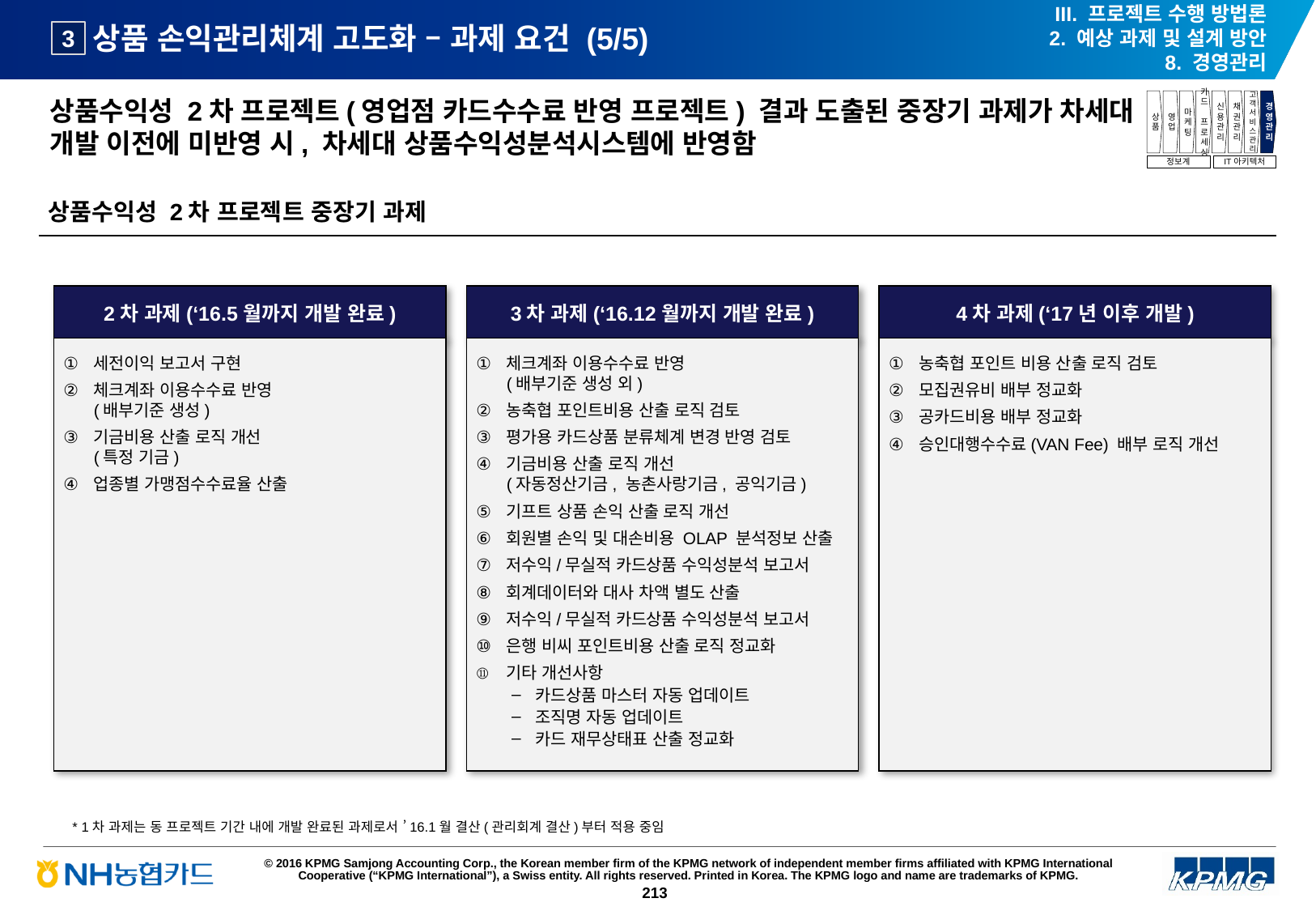

III. 프로젝트 수행 방법론
2. 예상 과제 및 설계 방안
8. 경영관리
# 상품 손익관리체계 고도화 – 과제 요건 (5/5)
3
상품수익성 2차 프로젝트(영업점 카드수수료 반영 프로젝트) 결과 도출된 중장기 과제가 차세대 개발 이전에 미반영 시, 차세대 상품수익성분석시스템에 반영함
상품
영업
마케팅
카드
프로세싱
신용관리
채권관리
고객서비스관리
경영관리
정보계
IT아키텍처
상품수익성 2차 프로젝트 중장기 과제
2차 과제(‘16.5월까지 개발 완료)
3차 과제(‘16.12월까지 개발 완료)
4차 과제(‘17년 이후 개발)
세전이익 보고서 구현
체크계좌 이용수수료 반영
(배부기준 생성)
기금비용 산출 로직 개선
(특정 기금)
업종별 가맹점수수료율 산출

체크계좌 이용수수료 반영
(배부기준 생성 외)
농축협 포인트비용 산출 로직 검토
평가용 카드상품 분류체계 변경 반영 검토
기금비용 산출 로직 개선
(자동정산기금, 농촌사랑기금, 공익기금)
기프트 상품 손익 산출 로직 개선
회원별 손익 및 대손비용 OLAP 분석정보 산출
저수익/무실적 카드상품 수익성분석 보고서
회계데이터와 대사 차액 별도 산출
저수익/무실적 카드상품 수익성분석 보고서
은행 비씨 포인트비용 산출 로직 정교화
기타 개선사항
카드상품 마스터 자동 업데이트
조직명 자동 업데이트
카드 재무상태표 산출 정교화
농축협 포인트 비용 산출 로직 검토
모집권유비 배부 정교화
공카드비용 배부 정교화
승인대행수수료(VAN Fee) 배부 로직 개선
* 1차 과제는 동 프로젝트 기간 내에 개발 완료된 과제로서 ’16.1월 결산(관리회계 결산)부터 적용 중임